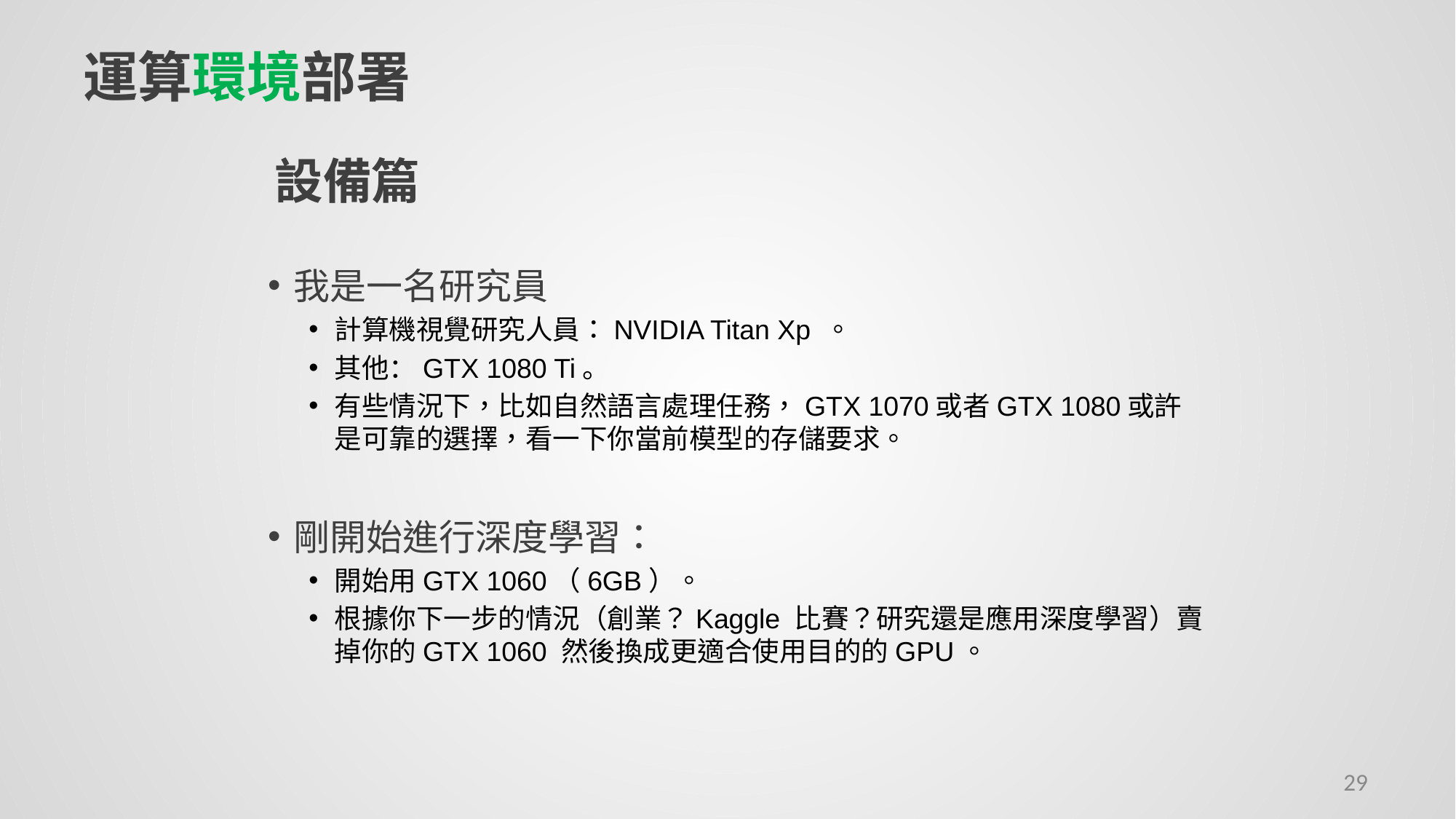

# 運算環境部署
設備篇

我是一名研究員
計算機視覺研究人員：NVIDIA Titan Xp 。
其他：GTX 1080 Ti。
有些情況下，比如自然語言處理任務，GTX 1070或者GTX 1080或許是可靠的選擇，看一下你當前模型的存儲要求。

剛開始進行深度學習：
開始用GTX 1060（6GB）。
根據你下一步的情況（創業？Kaggle 比賽？研究還是應用深度學習）賣掉你的GTX 1060 然後換成更適合使用目的的GPU。
29